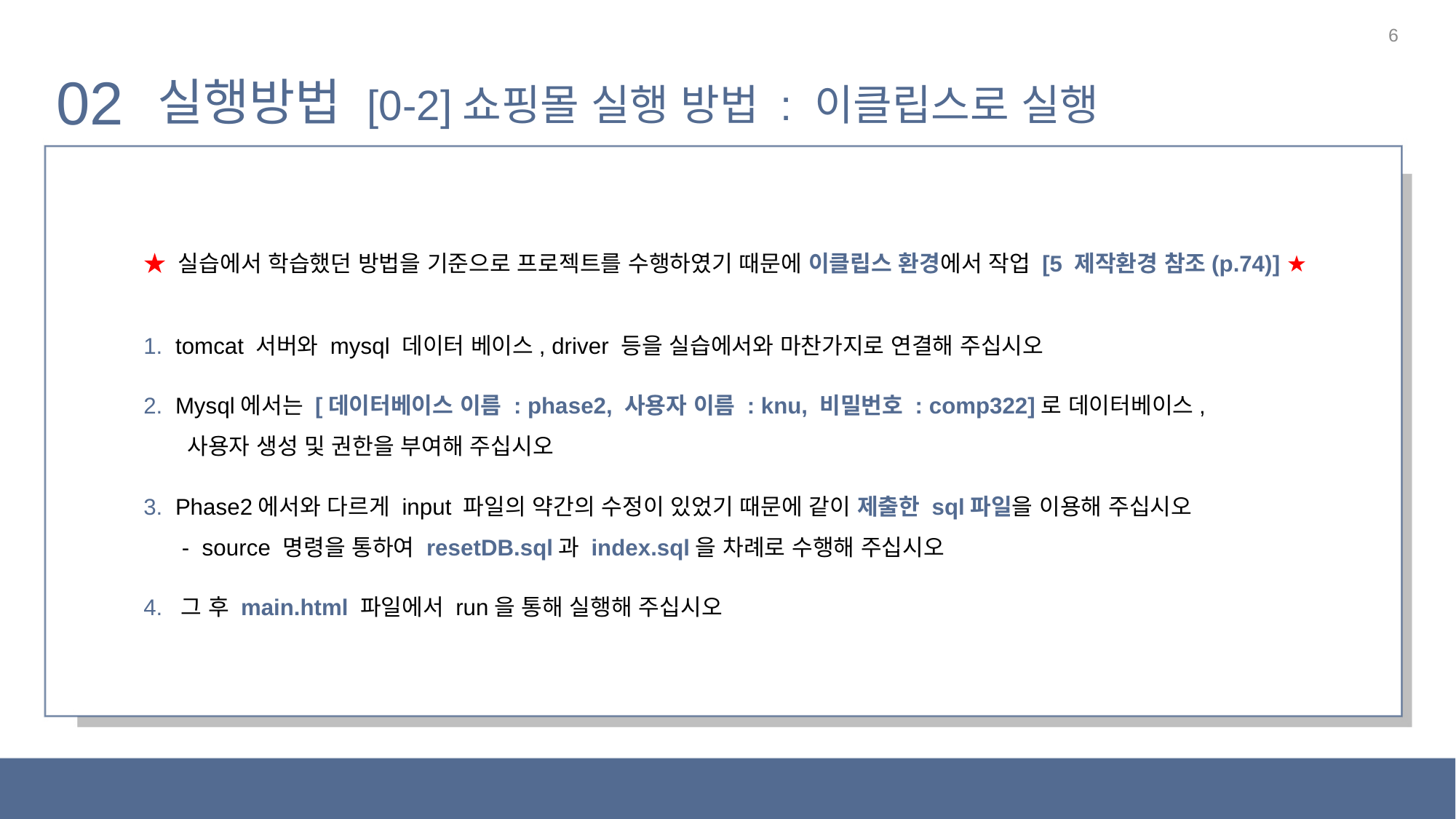

6
02
실행방법 [0-2]쇼핑몰 실행 방법 : 이클립스로 실행
★ 실습에서 학습했던 방법을 기준으로 프로젝트를 수행하였기 때문에 이클립스 환경에서 작업 [5 제작환경 참조(p.74)] ★

1.  tomcat 서버와 mysql 데이터 베이스, driver 등을 실습에서와 마찬가지로 연결해 주십시오

2.  Mysql에서는 [데이터베이스 이름 : phase2, 사용자 이름 : knu, 비밀번호 : comp322]로 데이터베이스,
      사용자 생성 및 권한을 부여해 주십시오

3.  Phase2에서와 다르게 input 파일의 약간의 수정이 있었기 때문에 같이 제출한 sql파일을 이용해 주십시오
      -  source 명령을 통하여 resetDB.sql과 index.sql을 차례로 수행해 주십시오

4.  그 후 main.html 파일에서 run을 통해 실행해 주십시오